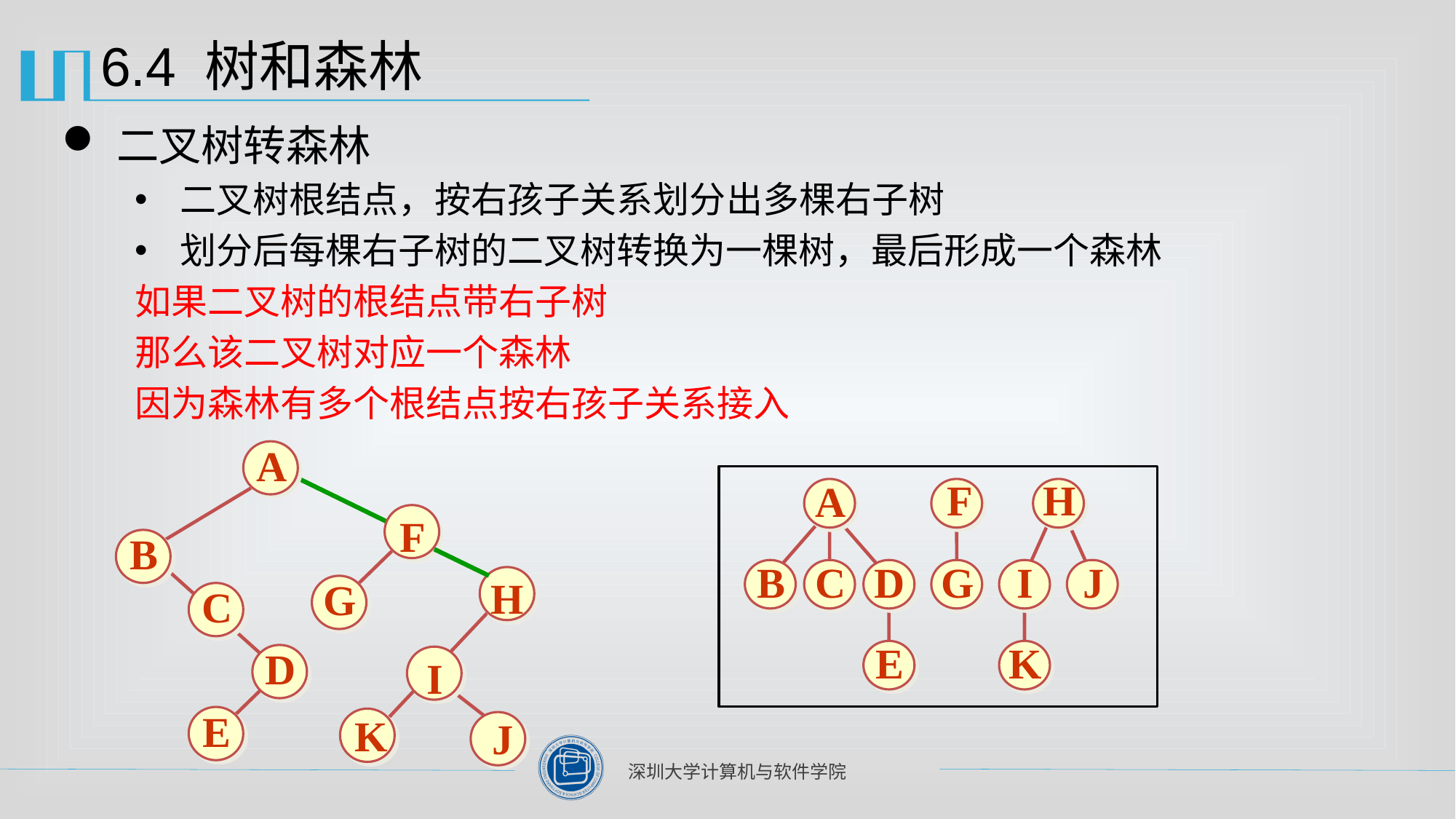

# 6.4 树和森林
二叉树转森林
二叉树根结点，按右孩子关系划分出多棵右子树
划分后每棵右子树的二叉树转换为一棵树，最后形成一个森林
如果二叉树的根结点带右子树
那么该二叉树对应一个森林
因为森林有多个根结点按右孩子关系接入

A

F

B

H

G
C

D

I

E
K
J

F
H
A

B
C
D
G
I
J

E
K

115